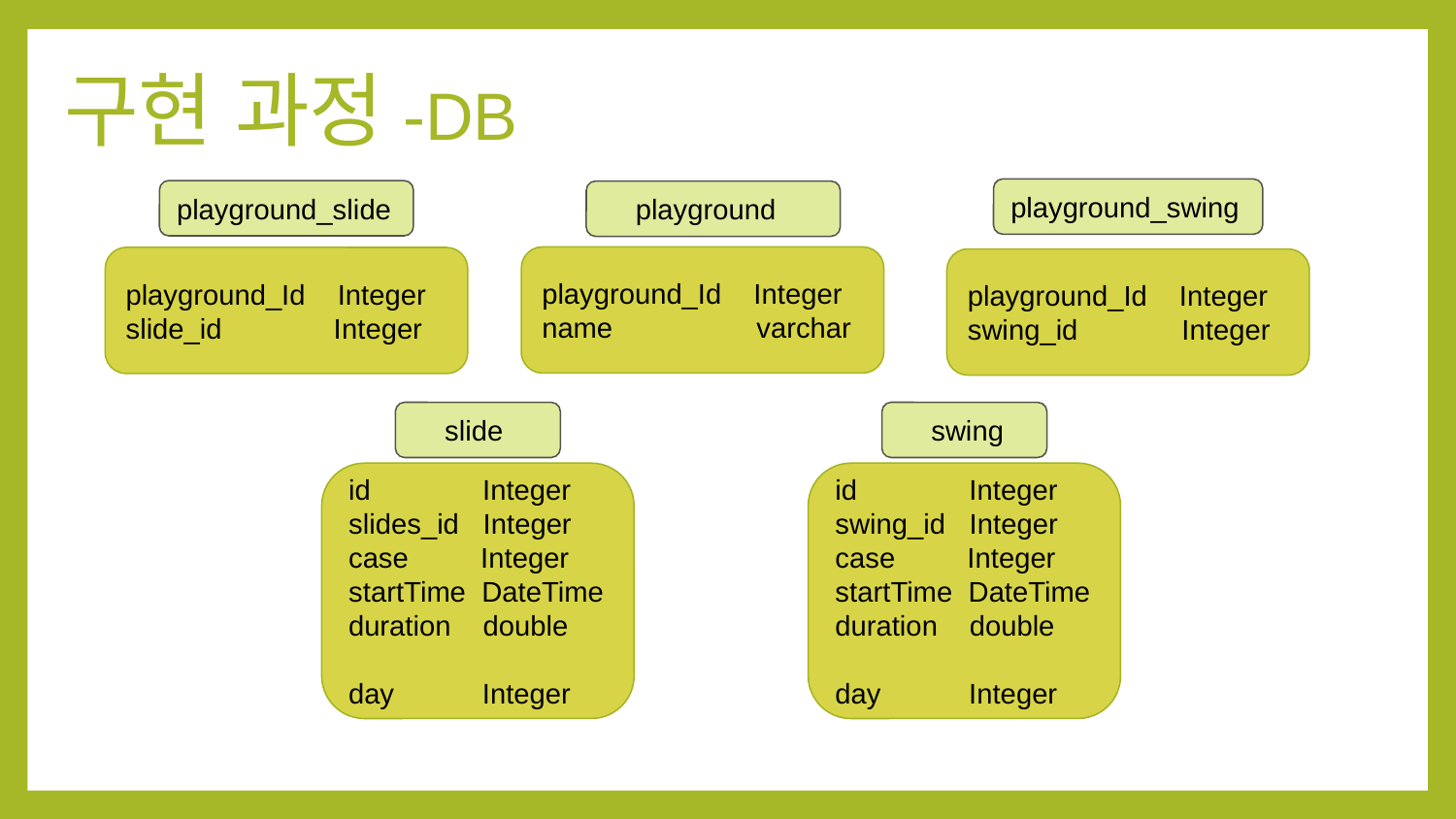

# 구현 과정-DB
playground_swing
playground_Id    Integer
swing_id             Integer
playground_slide
playground_Id    Integer
slide_id              Integer
    playground
playground_Id    Integer
name                  varchar
    slide
id              Integer
slides_id   Integer
case         Integer
startTime  DateTime
duration    double
day           Integer
    swing
id              Integer
swing_id   Integer
case         Integer
startTime  DateTime
duration    double
day           Integer